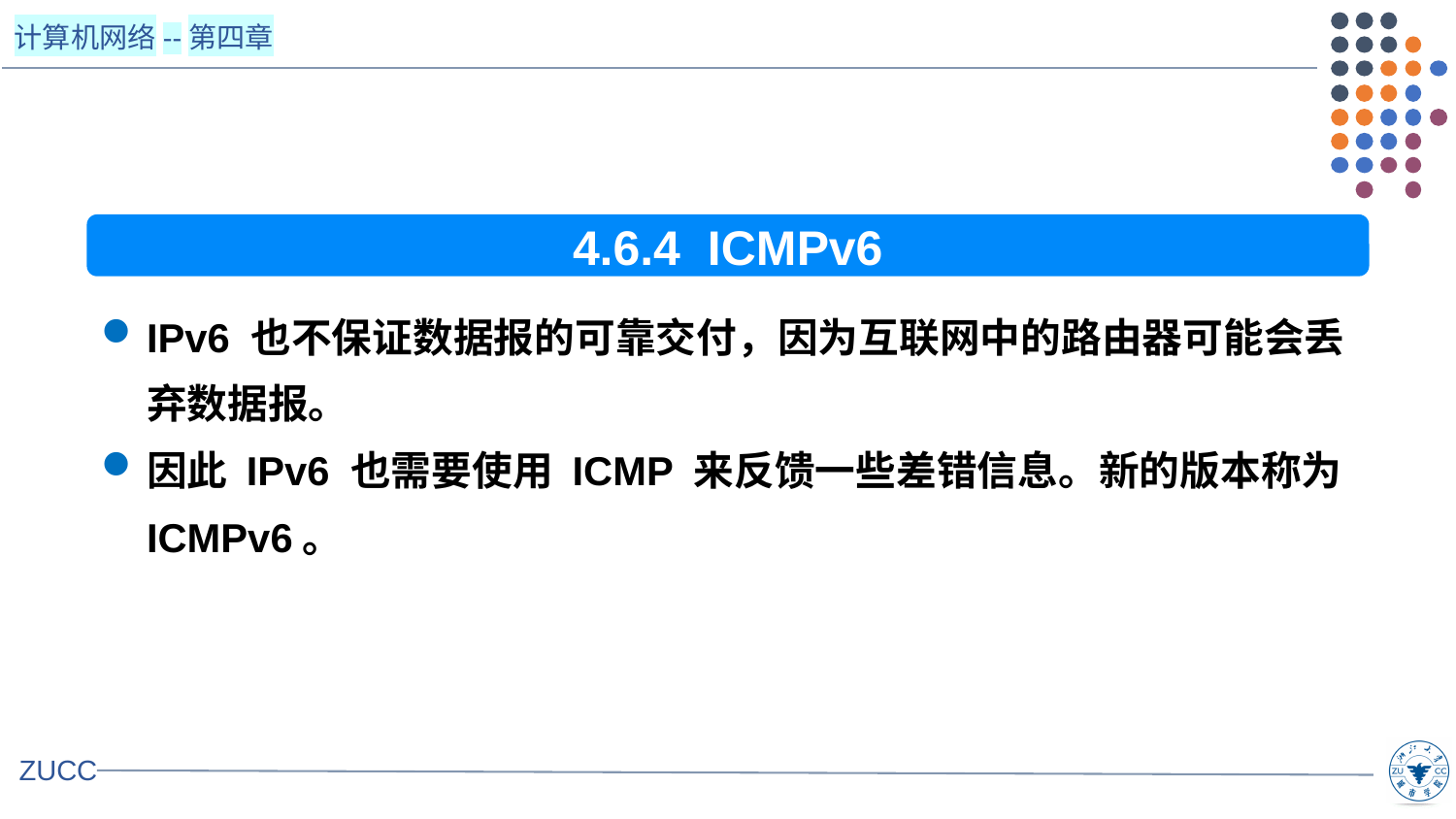

4.6.4  ICMPv6

IPv6 也不保证数据报的可靠交付，因为互联网中的路由器可能会丢弃数据报。
因此 IPv6 也需要使用 ICMP 来反馈一些差错信息。新的版本称为 ICMPv6。